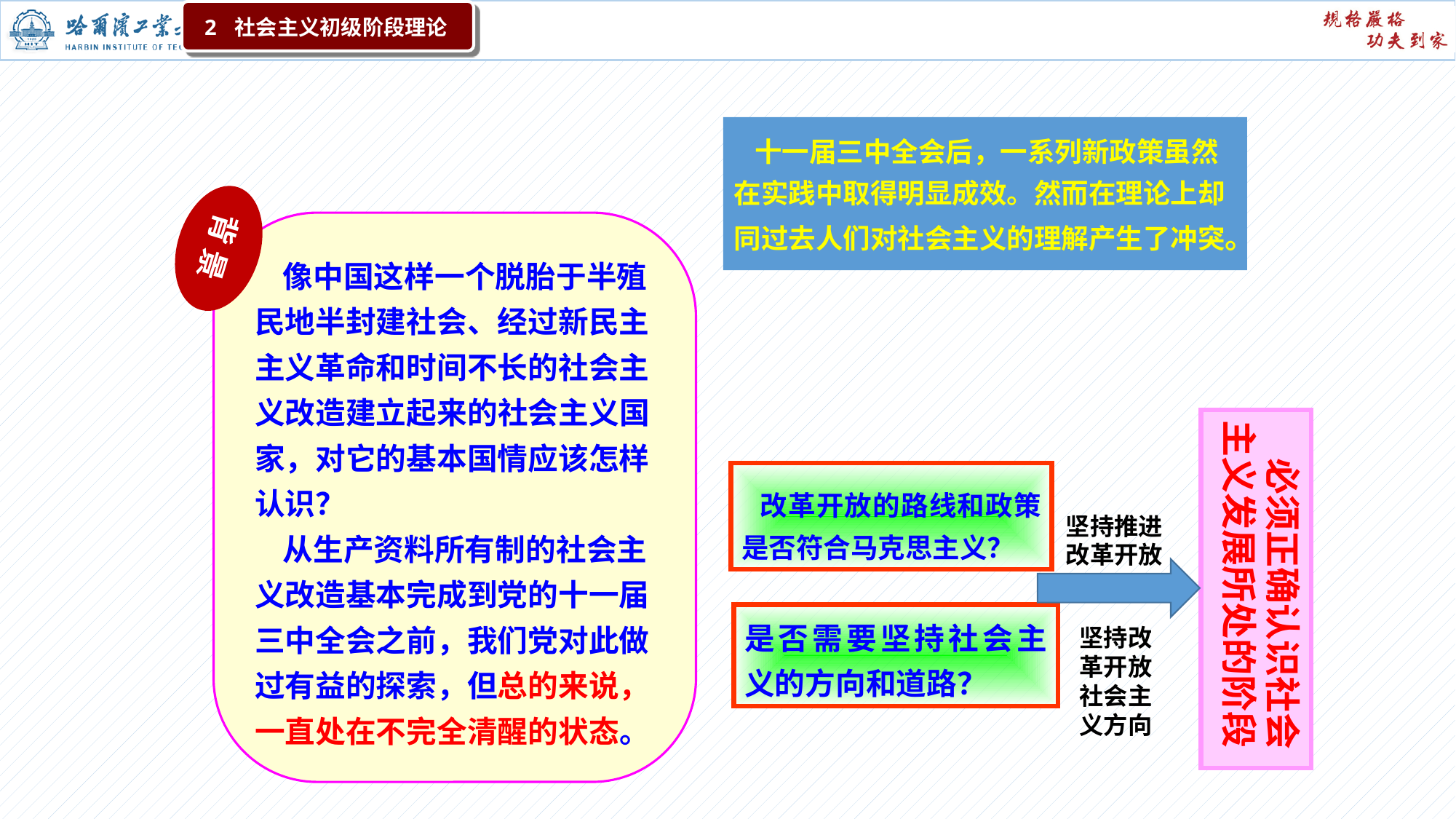

2 社会主义初级阶段理论
  十一届三中全会后，一系列新政策虽然在实践中取得明显成效。然而在理论上却同过去人们对社会主义的理解产生了冲突。
背 景
   像中国这样一个脱胎于半殖民地半封建社会、经过新民主主义革命和时间不长的社会主义改造建立起来的社会主义国家，对它的基本国情应该怎样认识？
   从生产资料所有制的社会主义改造基本完成到党的十一届三中全会之前，我们党对此做过有益的探索，但总的来说，一直处在不完全清醒的状态。
     必须正确认识社会主义发展所处的阶段
 改革开放的路线和政策是否符合马克思主义？
坚持推进改革开放

是否需要坚持社会主义的方向和道路？
坚持改革开放社会主义方向